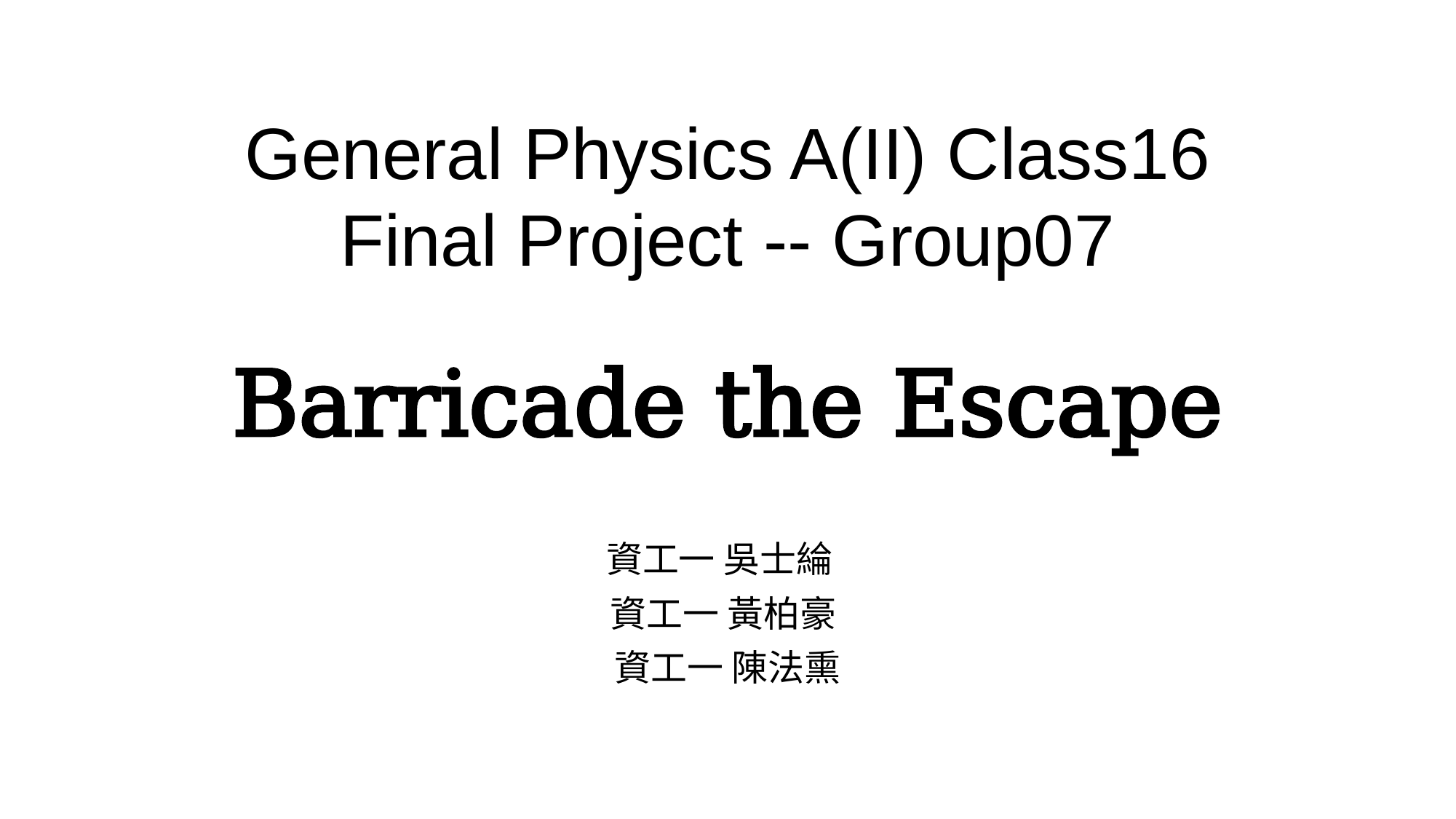

General Physics A(II) Class16
Final Project -- Group07
# Barricade the Escape
資工一 吳士綸
資工一 黃柏豪
資工一 陳法熏